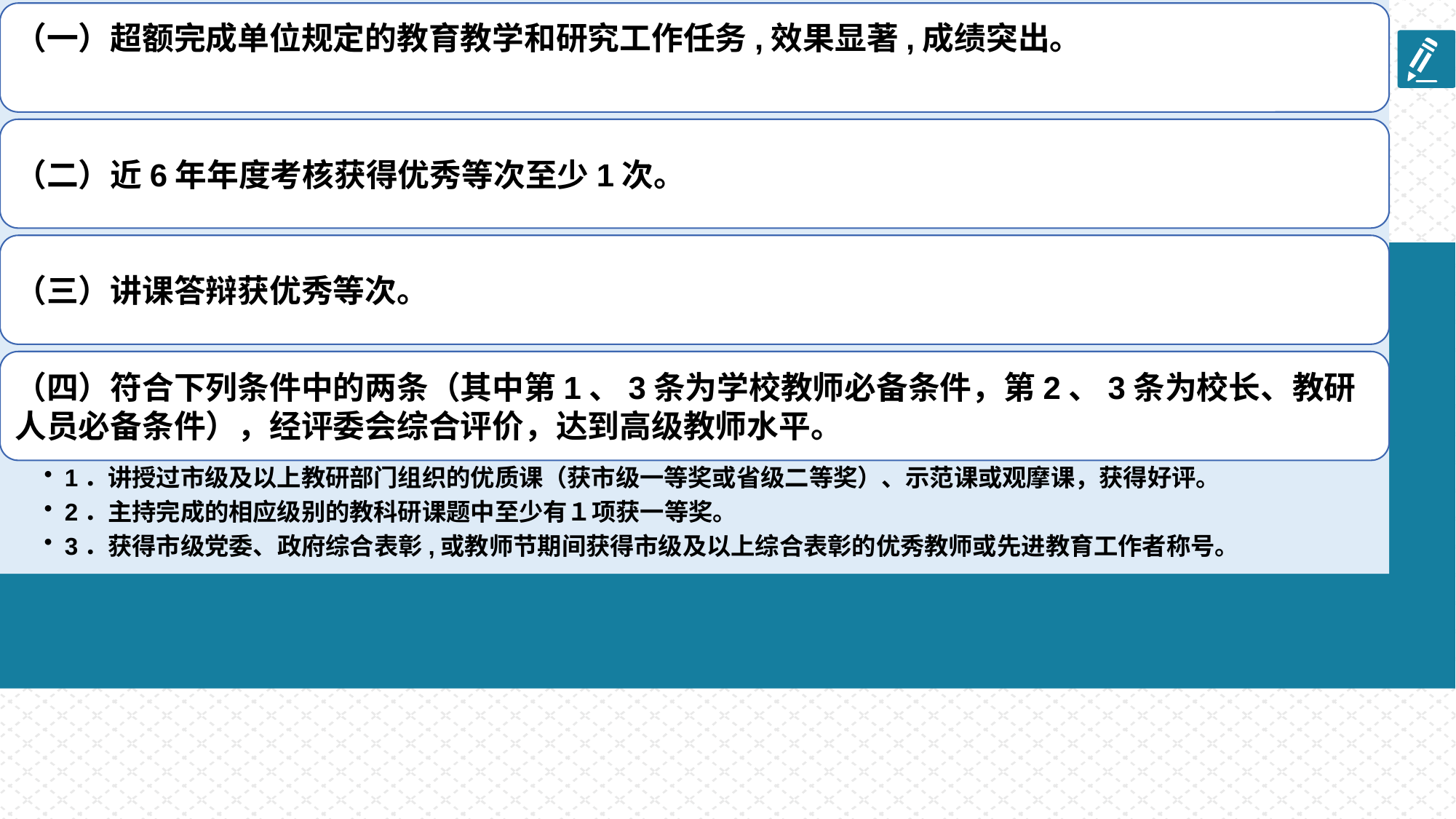

# 中小学教师职称——破格评审：高级教师
破格申报评审高级教师职称人员，除符合高级教师正常晋升条件外，还须符合以下要求：
（一）超额完成单位规定的教育教学和研究工作任务,效果显著,成绩突出。
（二）近6年年度考核获得优秀等次至少1次。
（三）讲课答辩获优秀等次。
（四）符合下列条件中的两条（其中第1、3条为学校教师必备条件，第2、3条为校长、教研人员必备条件），经评委会综合评价，达到高级教师水平。
1．讲授过市级及以上教研部门组织的优质课（获市级一等奖或省级二等奖）、示范课或观摩课，获得好评。
2．主持完成的相应级别的教科研课题中至少有１项获一等奖。
3．获得市级党委、政府综合表彰,或教师节期间获得市级及以上综合表彰的优秀教师或先进教育工作者称号。